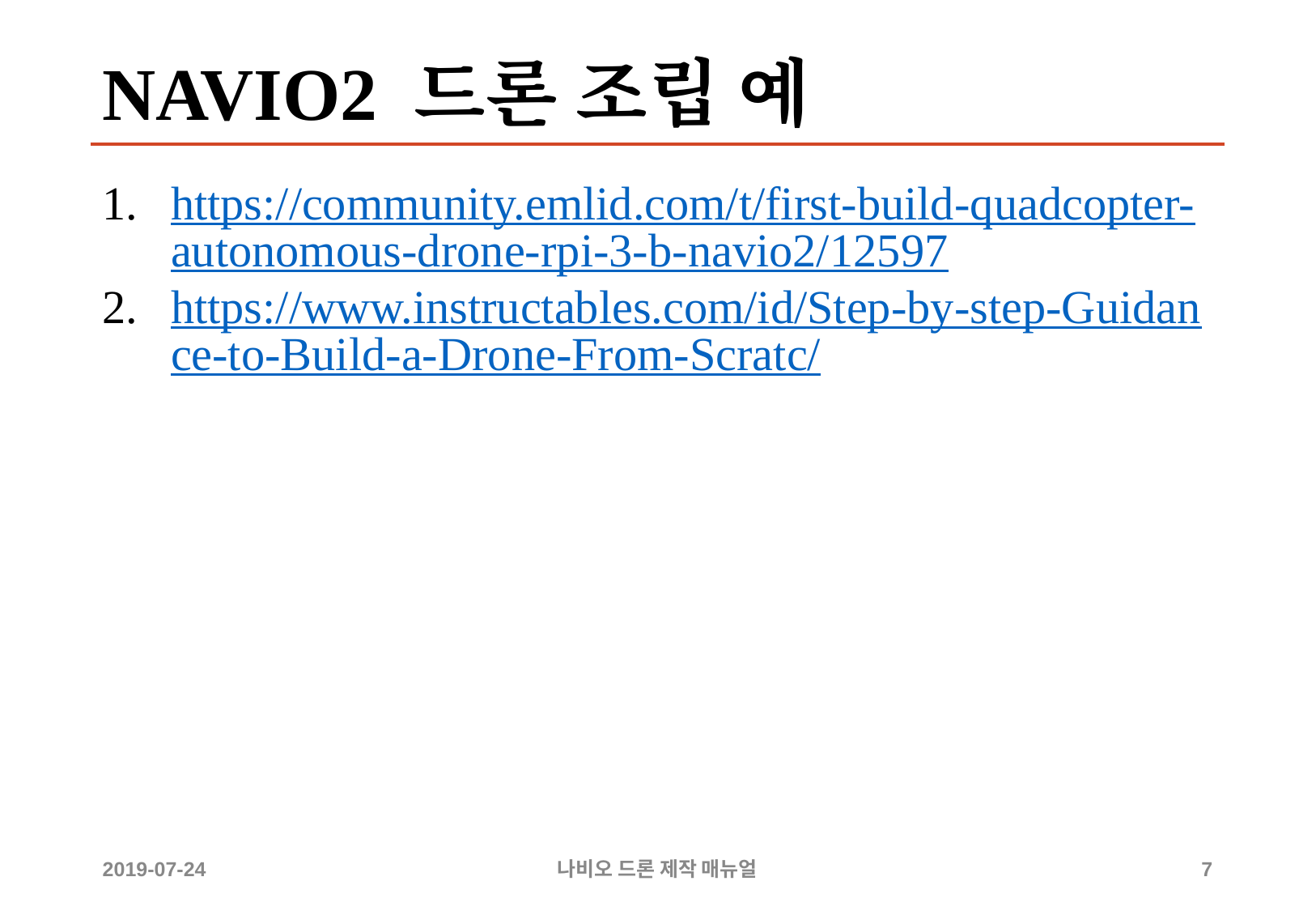

# NAVIO2 드론 조립 예
https://community.emlid.com/t/first-build-quadcopter-autonomous-drone-rpi-3-b-navio2/12597
https://www.instructables.com/id/Step-by-step-Guidance-to-Build-a-Drone-From-Scratc/
2019-07-24
나비오 드론 제작 매뉴얼
7